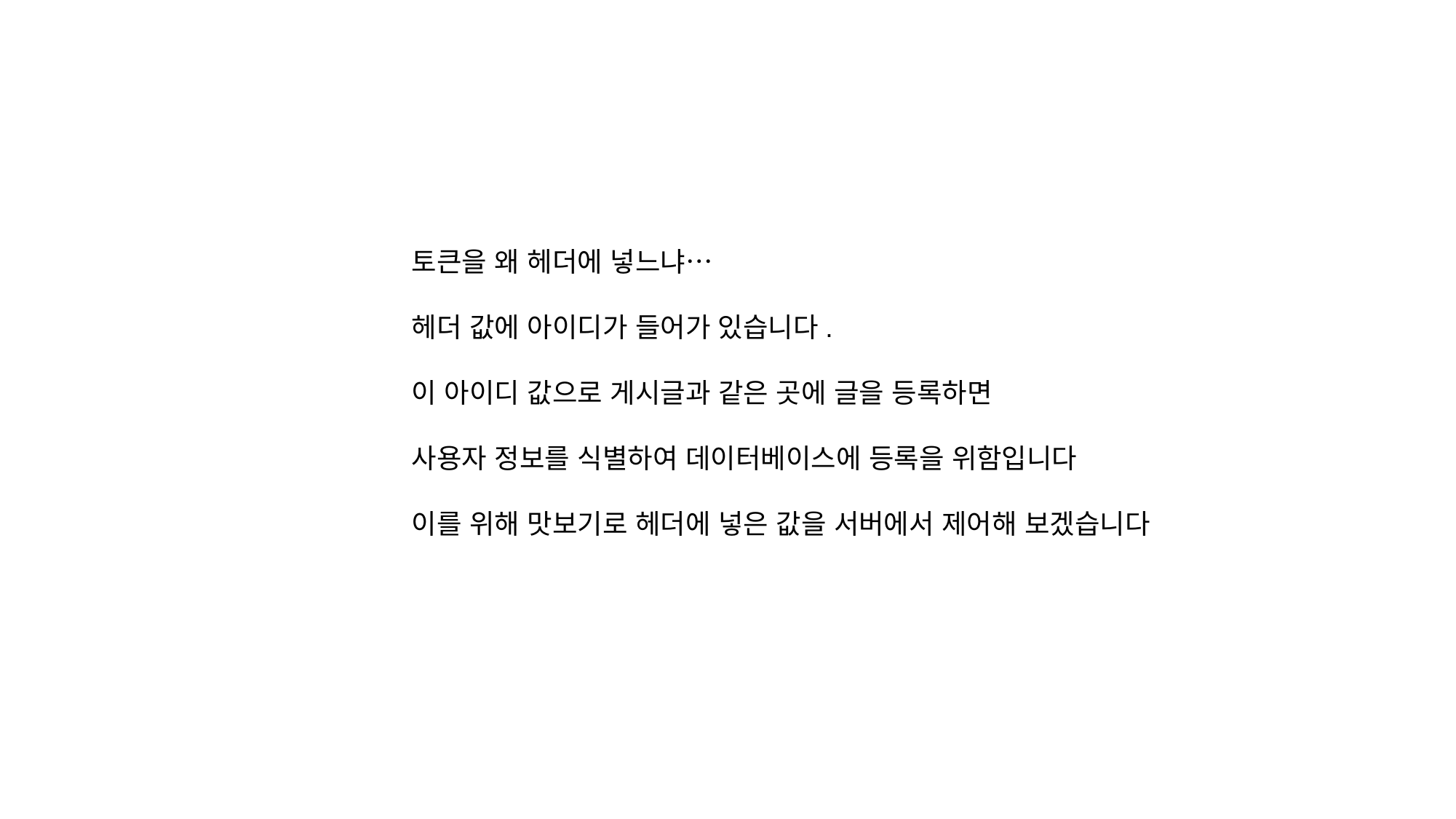

토큰을 왜 헤더에 넣느냐…

헤더 값에 아이디가 들어가 있습니다.

이 아이디 값으로 게시글과 같은 곳에 글을 등록하면

사용자 정보를 식별하여 데이터베이스에 등록을 위함입니다

이를 위해 맛보기로 헤더에 넣은 값을 서버에서 제어해 보겠습니다